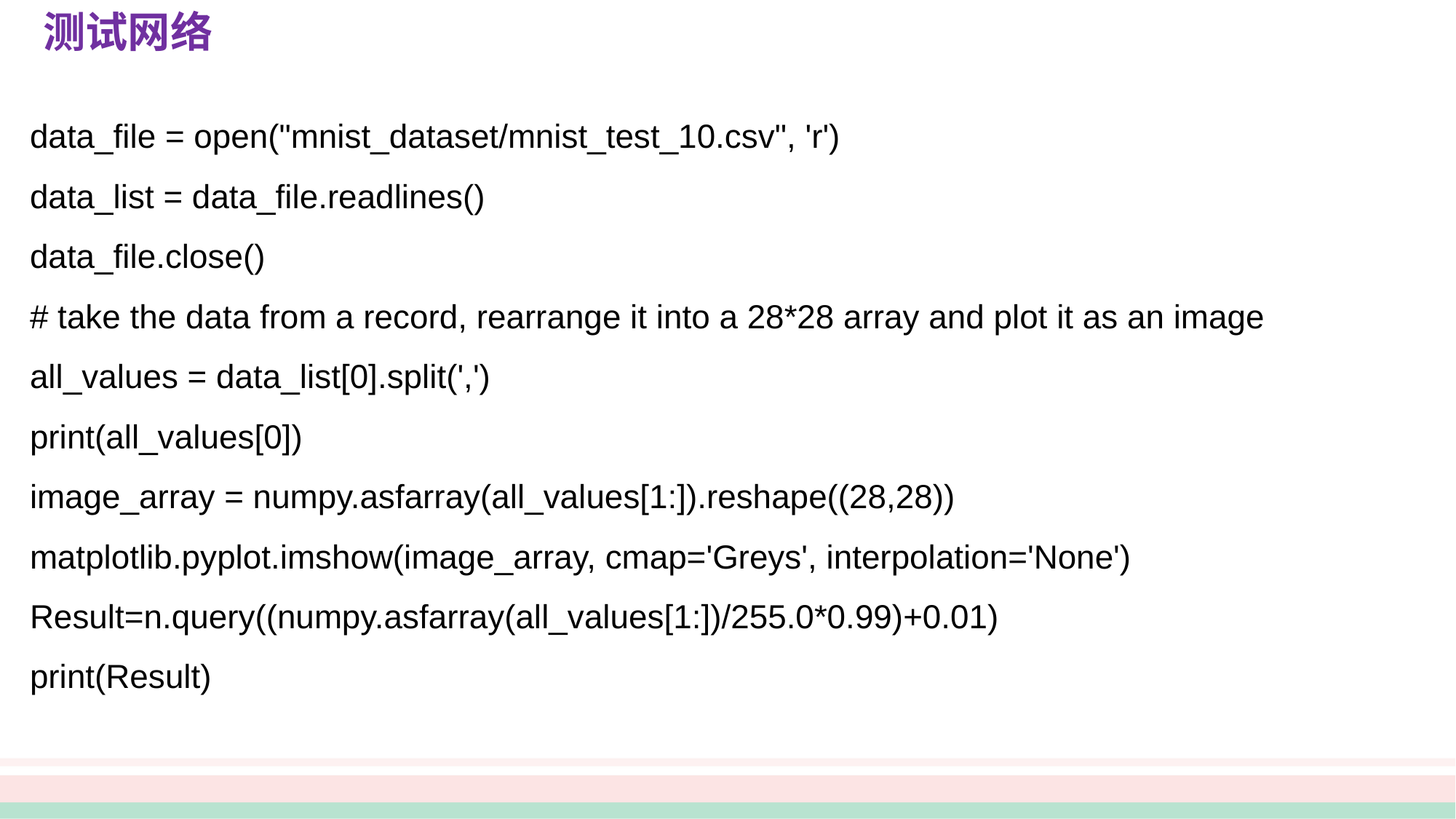

测试网络
data_file = open("mnist_dataset/mnist_test_10.csv", 'r')
data_list = data_file.readlines()
data_file.close()
# take the data from a record, rearrange it into a 28*28 array and plot it as an image
all_values = data_list[0].split(',')
print(all_values[0])
image_array = numpy.asfarray(all_values[1:]).reshape((28,28))
matplotlib.pyplot.imshow(image_array, cmap='Greys', interpolation='None')
Result=n.query((numpy.asfarray(all_values[1:])/255.0*0.99)+0.01)
print(Result)